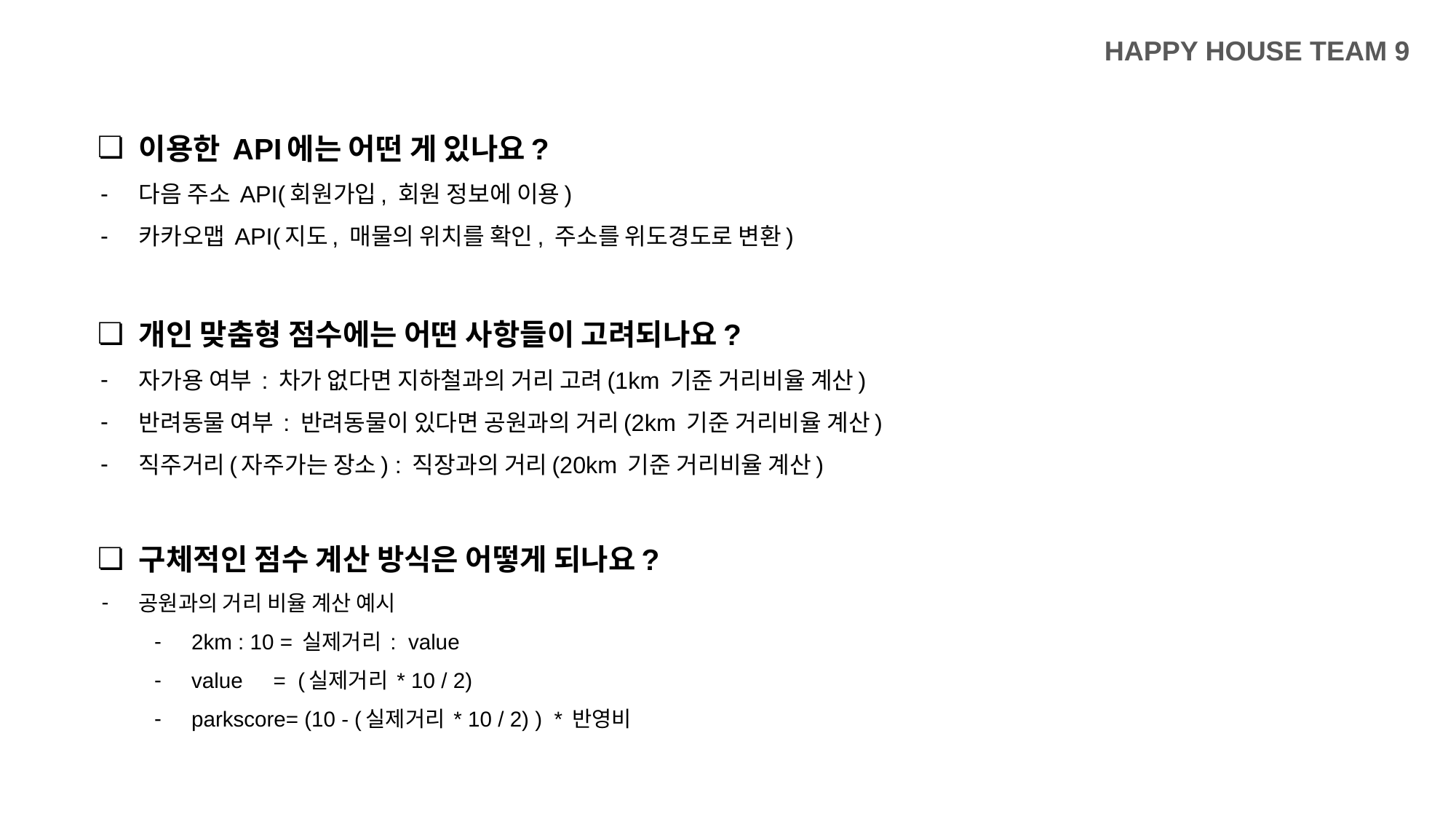

HAPPY HOUSE TEAM 9

이용한 API에는 어떤 게 있나요?
다음 주소 API(회원가입, 회원 정보에 이용)
카카오맵 API(지도, 매물의 위치를 확인, 주소를 위도경도로 변환)

개인 맞춤형 점수에는 어떤 사항들이 고려되나요?
자가용 여부 : 차가 없다면 지하철과의 거리 고려(1km 기준 거리비율 계산)
반려동물 여부 : 반려동물이 있다면 공원과의 거리(2km 기준 거리비율 계산)
직주거리(자주가는 장소) : 직장과의 거리(20km 기준 거리비율 계산)

구체적인 점수 계산 방식은 어떻게 되나요?
공원과의 거리 비율 계산 예시
2km : 10 = 실제거리 :  value
value	=  (실제거리 * 10 / 2)
parkscore= (10 - (실제거리 * 10 / 2) )  * 반영비